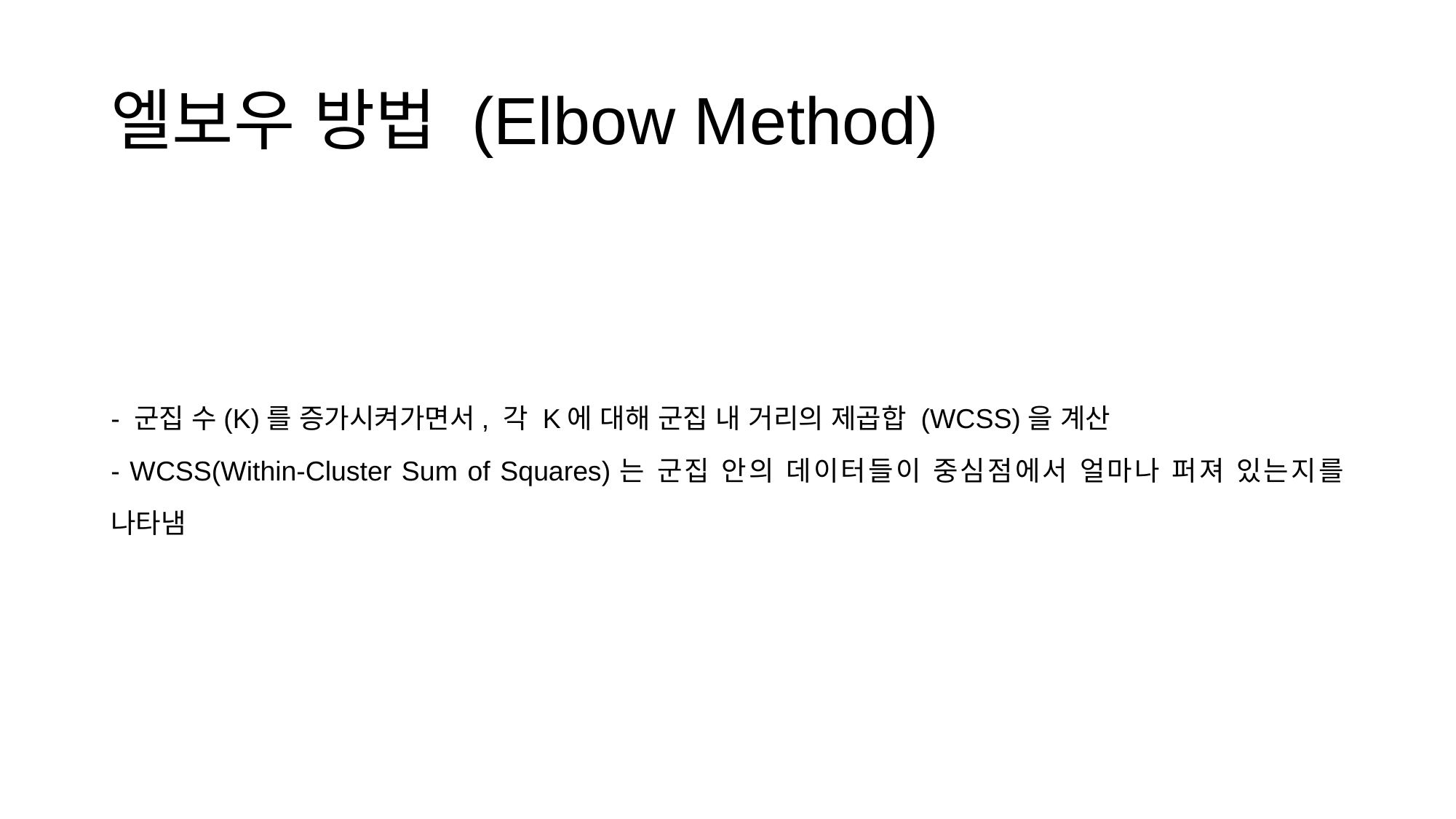

# 엘보우 방법 (Elbow Method)
- 군집 수(K)를 증가시켜가면서, 각 K에 대해 군집 내 거리의 제곱합 (WCSS)을 계산
- WCSS(Within-Cluster Sum of Squares)는 군집 안의 데이터들이 중심점에서 얼마나 퍼져 있는지를 나타냄